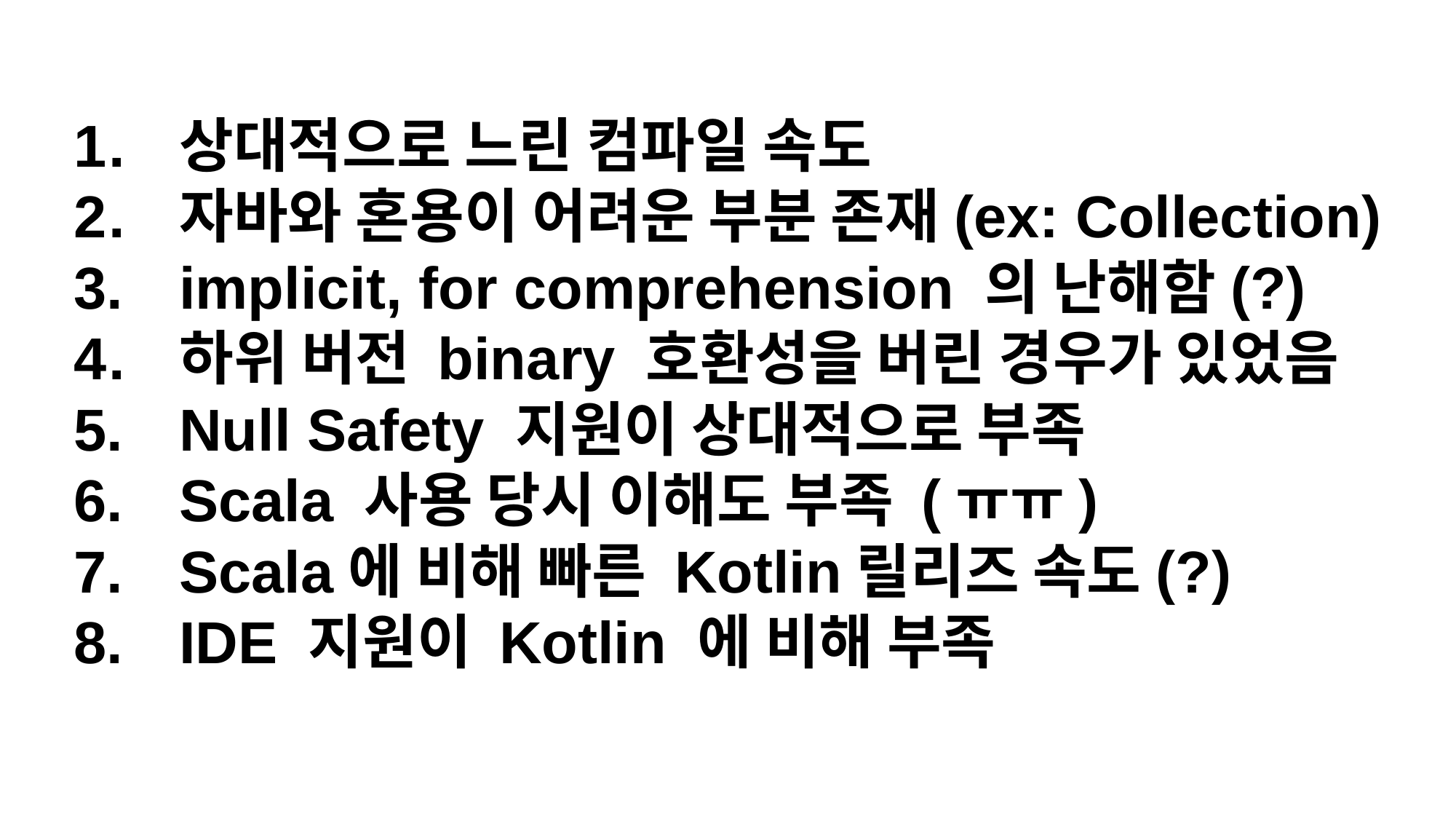

상대적으로 느린 컴파일 속도
자바와 혼용이 어려운 부분 존재(ex: Collection)
implicit, for comprehension 의 난해함(?)
하위 버전 binary 호환성을 버린 경우가 있었음
Null Safety 지원이 상대적으로 부족
Scala 사용 당시 이해도 부족 (ㅠㅠ)
Scala에 비해 빠른 Kotlin릴리즈 속도(?)
IDE 지원이 Kotlin 에 비해 부족